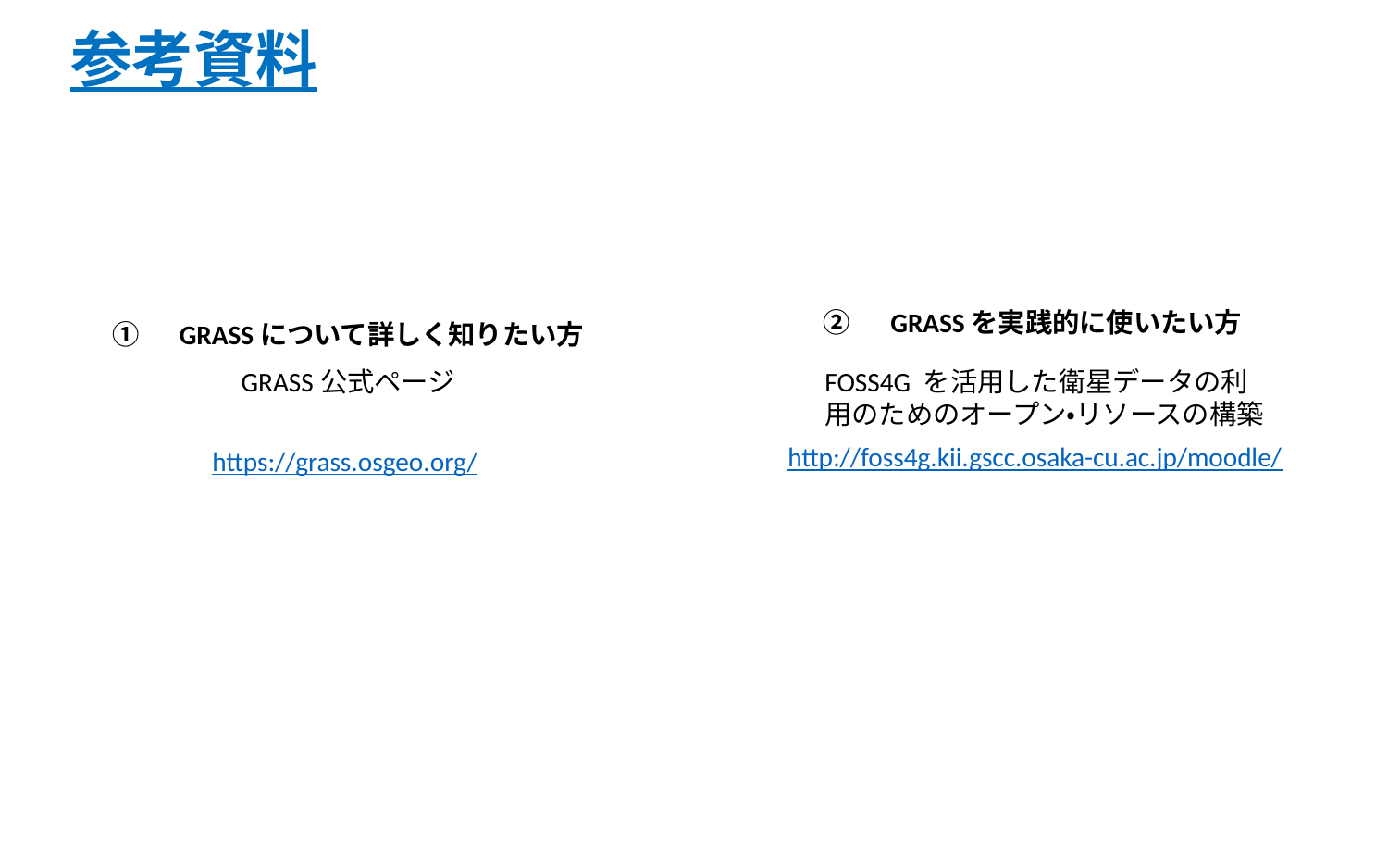

# 参考資料
②　GRASSを実践的に使いたい方
①　GRASSについて詳しく知りたい方
GRASS公式ページ
FOSS4G を活用した衛星データの利用のためのオープン・リソースの構築
http://foss4g.kii.gscc.osaka-cu.ac.jp/moodle/
https://grass.osgeo.org/